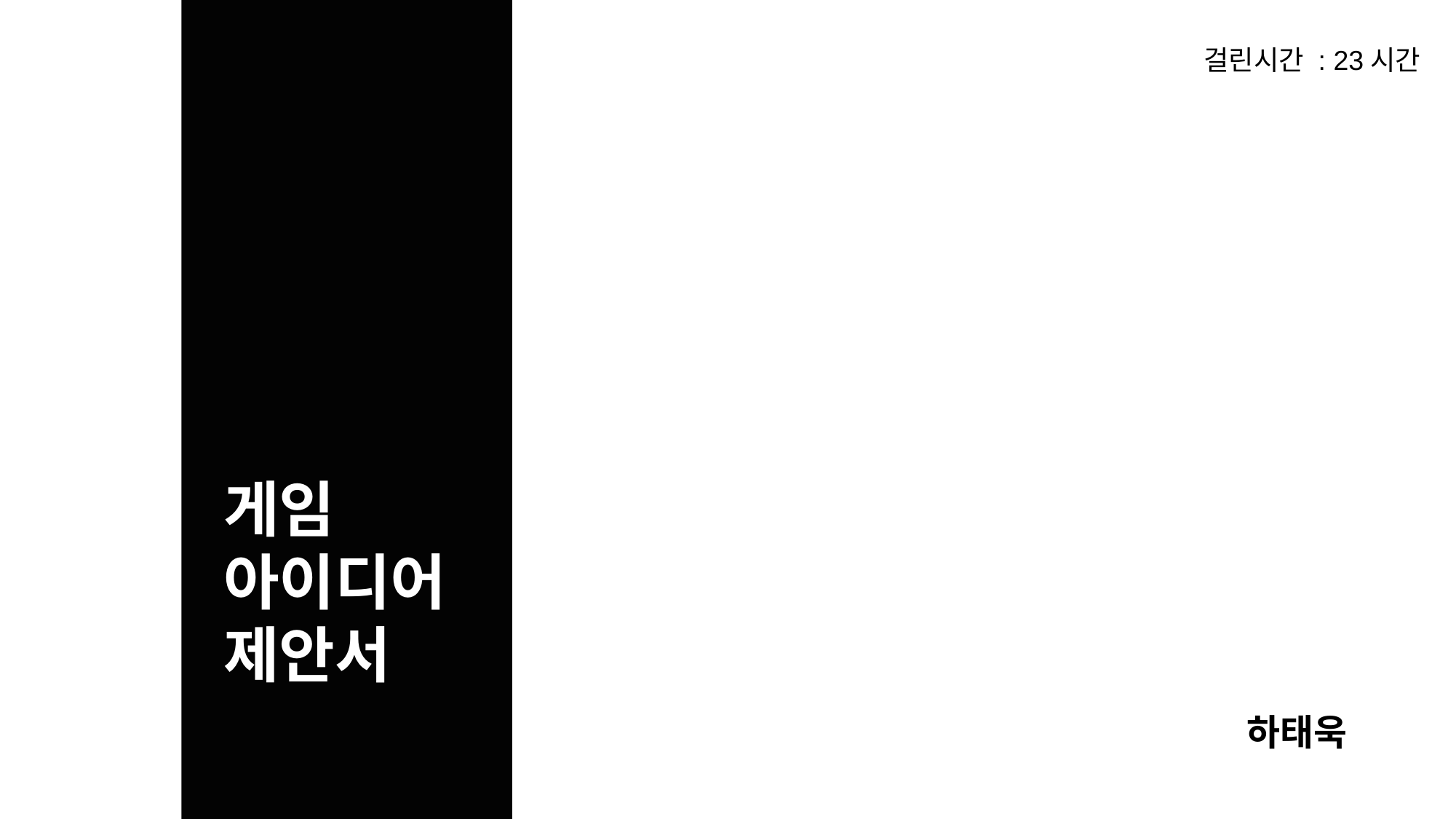

게임
 아이디어
 제안서
걸린시간 : 23시간
하태욱